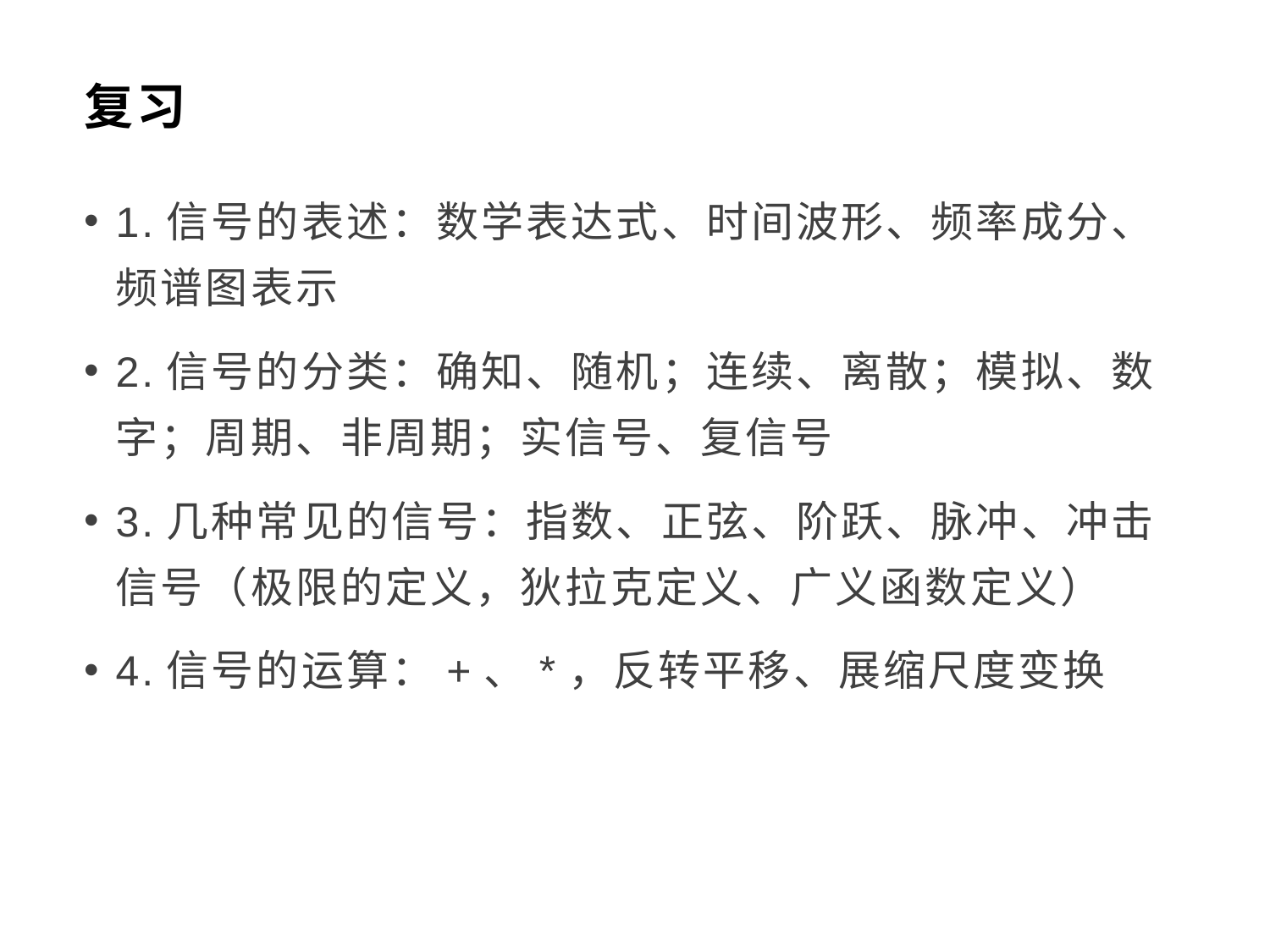

# 复习
1.信号的表述：数学表达式、时间波形、频率成分、频谱图表示
2.信号的分类：确知、随机；连续、离散；模拟、数字；周期、非周期；实信号、复信号
3.几种常见的信号：指数、正弦、阶跃、脉冲、冲击信号（极限的定义，狄拉克定义、广义函数定义）
4.信号的运算：+、*，反转平移、展缩尺度变换